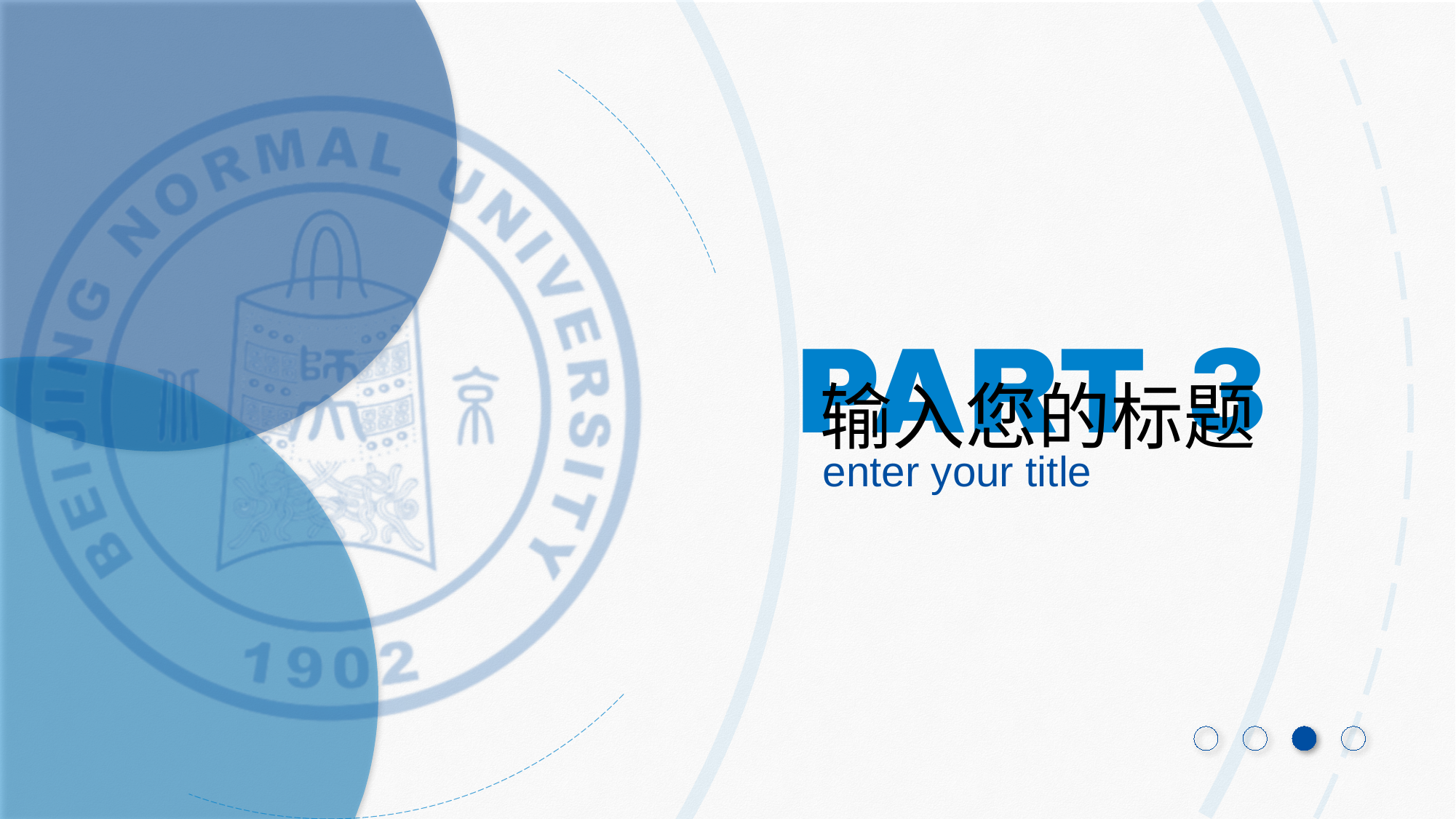

TIP
更改图片要先移开图片上的蒙版

TIP
更改图片：选中-Delete-在占位符中插入图片，调整校徽要置于顶层

PART 3
输入您的标题
enter your title